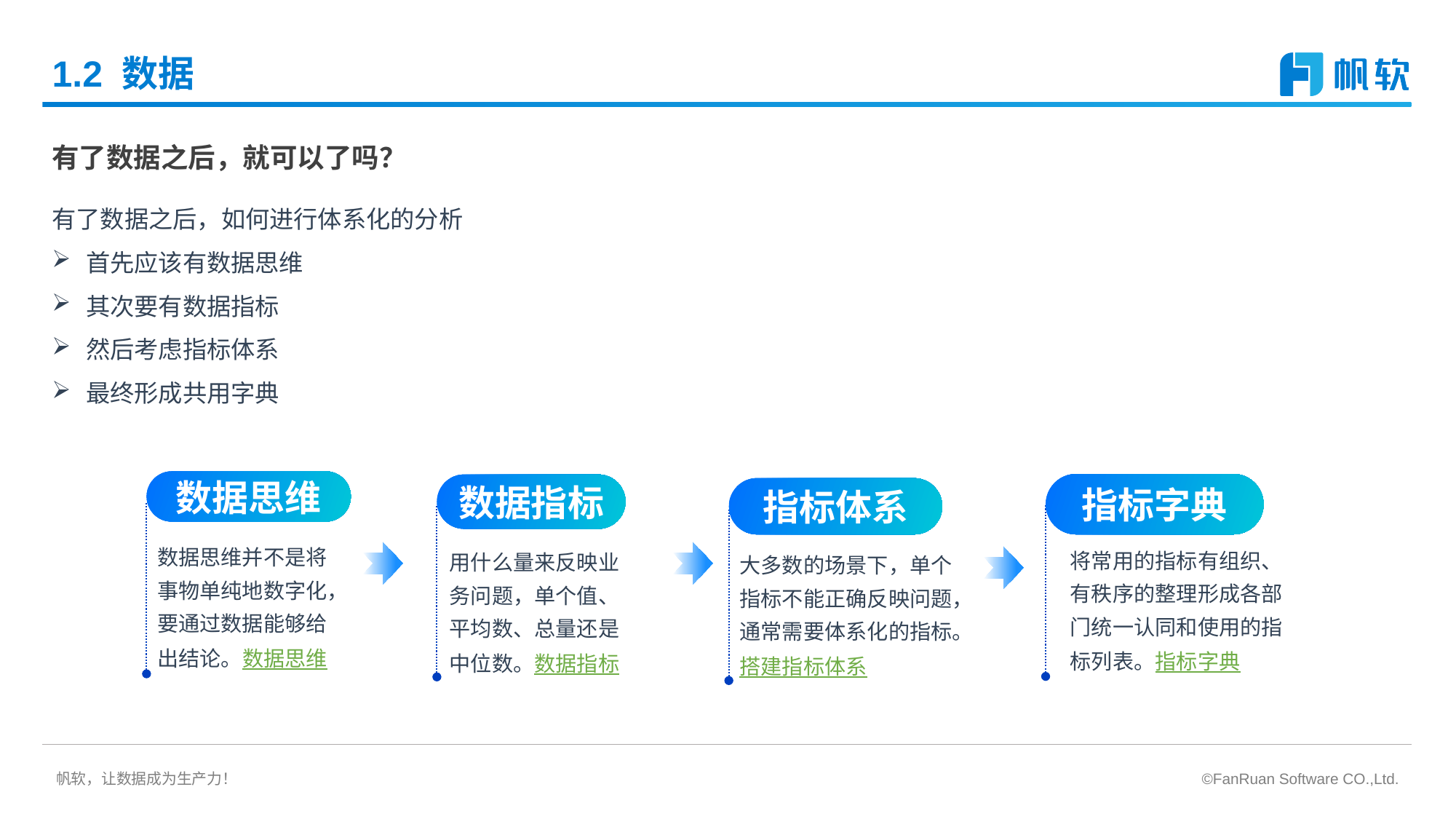

# 1.2 数据
有了数据之后，就可以了吗？
有了数据之后，如何进行体系化的分析
首先应该有数据思维
其次要有数据指标
然后考虑指标体系
最终形成共用字典
数据思维
指标字典
数据指标
指标体系
数据思维并不是将事物单纯地数字化，要通过数据能够给出结论。数据思维

将常用的指标有组织、有秩序的整理形成各部门统一认同和使用的指标列表。指标字典
用什么量来反映业务问题，单个值、平均数、总量还是中位数。数据指标

大多数的场景下，单个指标不能正确反映问题，通常需要体系化的指标。搭建指标体系